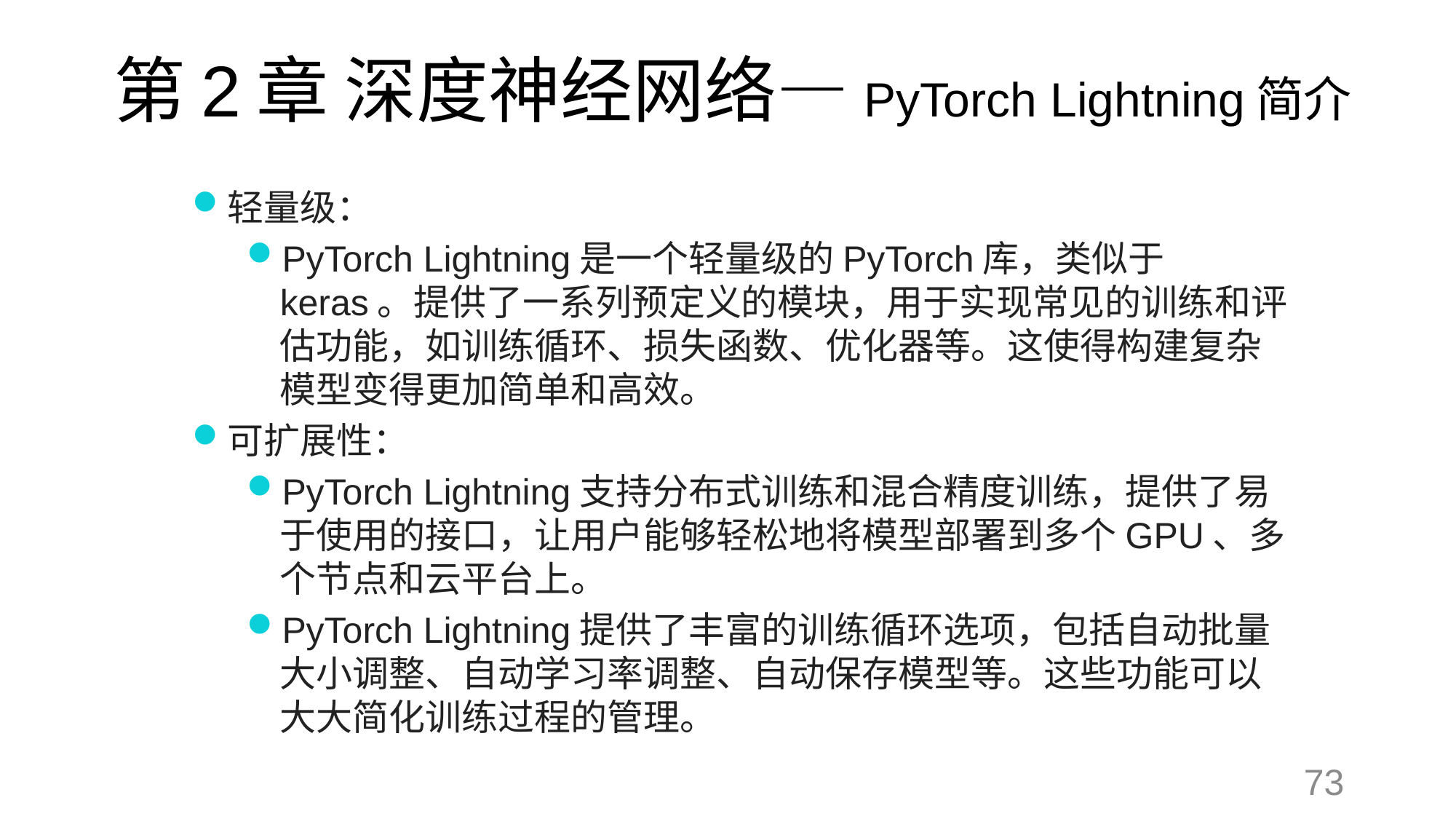

# 第2章 深度神经网络—PyTorch Lightning简介
轻量级：
PyTorch Lightning是一个轻量级的PyTorch库，类似于keras。提供了一系列预定义的模块，用于实现常见的训练和评估功能，如训练循环、损失函数、优化器等。这使得构建复杂模型变得更加简单和高效。
可扩展性：
PyTorch Lightning支持分布式训练和混合精度训练，提供了易于使用的接口，让用户能够轻松地将模型部署到多个GPU、多个节点和云平台上。
PyTorch Lightning提供了丰富的训练循环选项，包括自动批量大小调整、自动学习率调整、自动保存模型等。这些功能可以大大简化训练过程的管理。

73